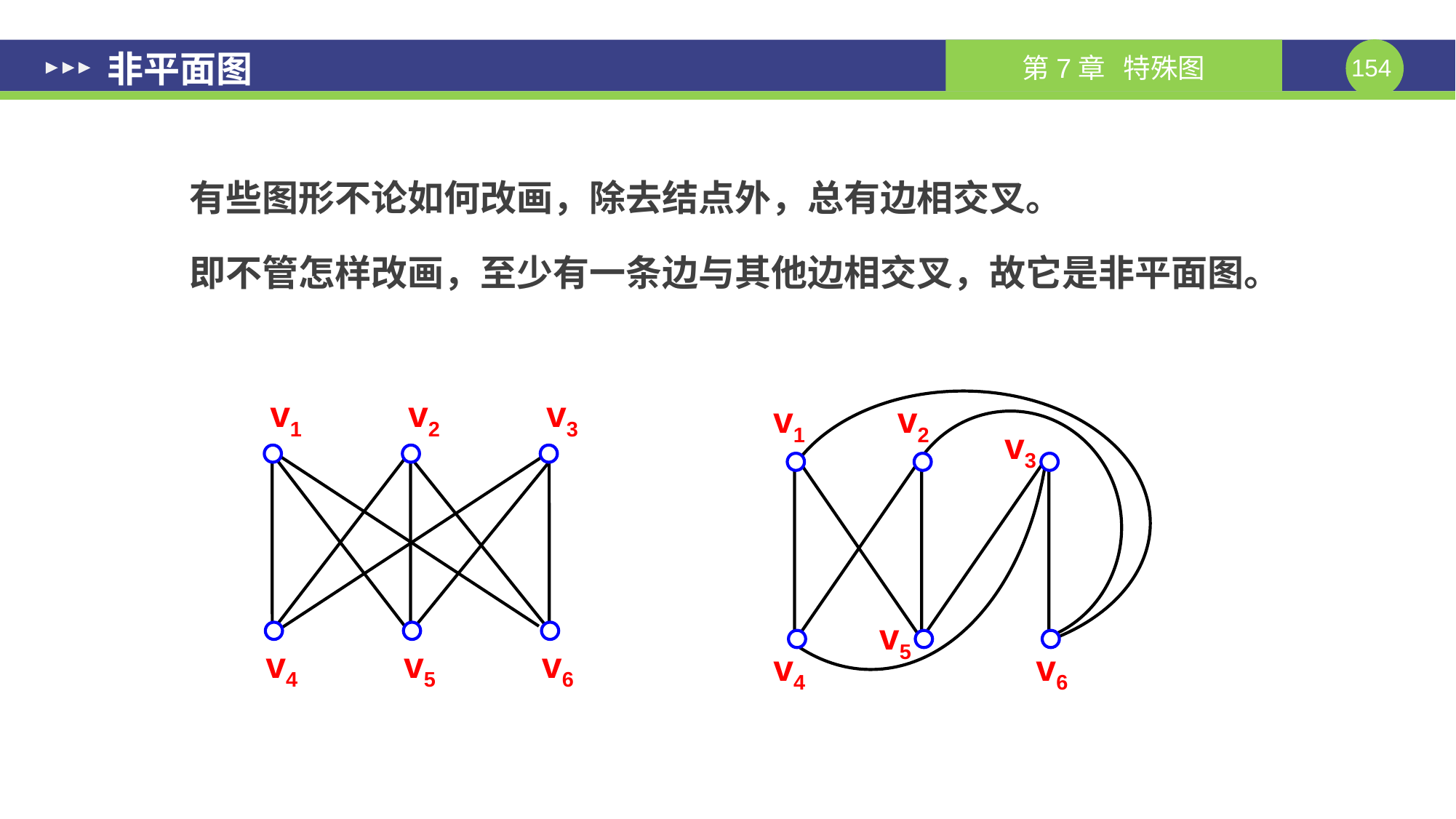

# 非平面图
有些图形不论如何改画，除去结点外，总有边相交叉。
即不管怎样改画，至少有一条边与其他边相交叉，故它是非平面图。
v1
v2
v3

v4
v5
v6

v1
v2

v3

v5

v4
v6